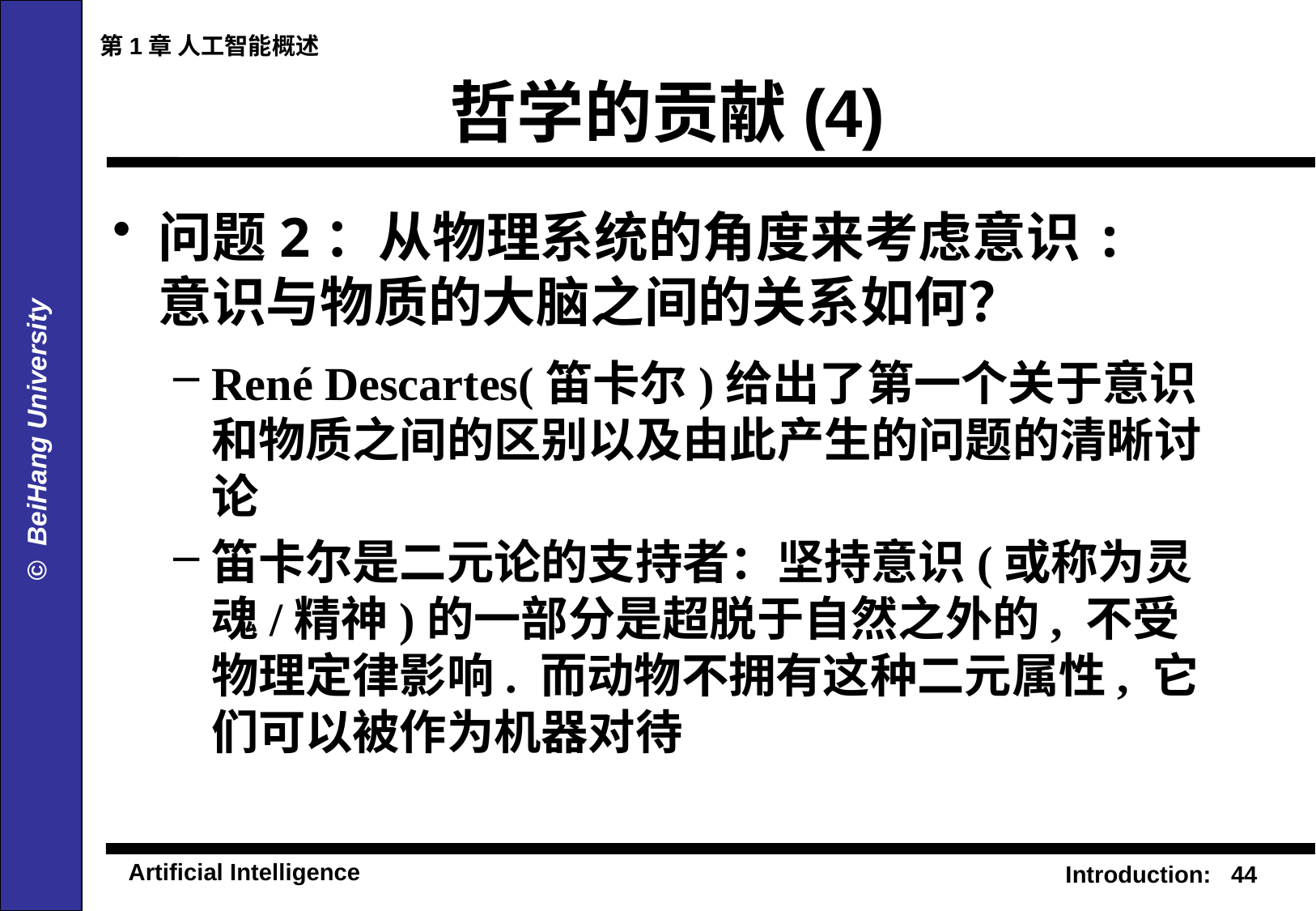

第1章 人工智能概述
# 哲学的贡献(4)
问题2：从物理系统的角度来考虑意识: 意识与物质的大脑之间的关系如何？
René Descartes(笛卡尔)给出了第一个关于意识和物质之间的区别以及由此产生的问题的清晰讨论
笛卡尔是二元论的支持者：坚持意识(或称为灵魂/精神)的一部分是超脱于自然之外的, 不受物理定律影响. 而动物不拥有这种二元属性, 它们可以被作为机器对待